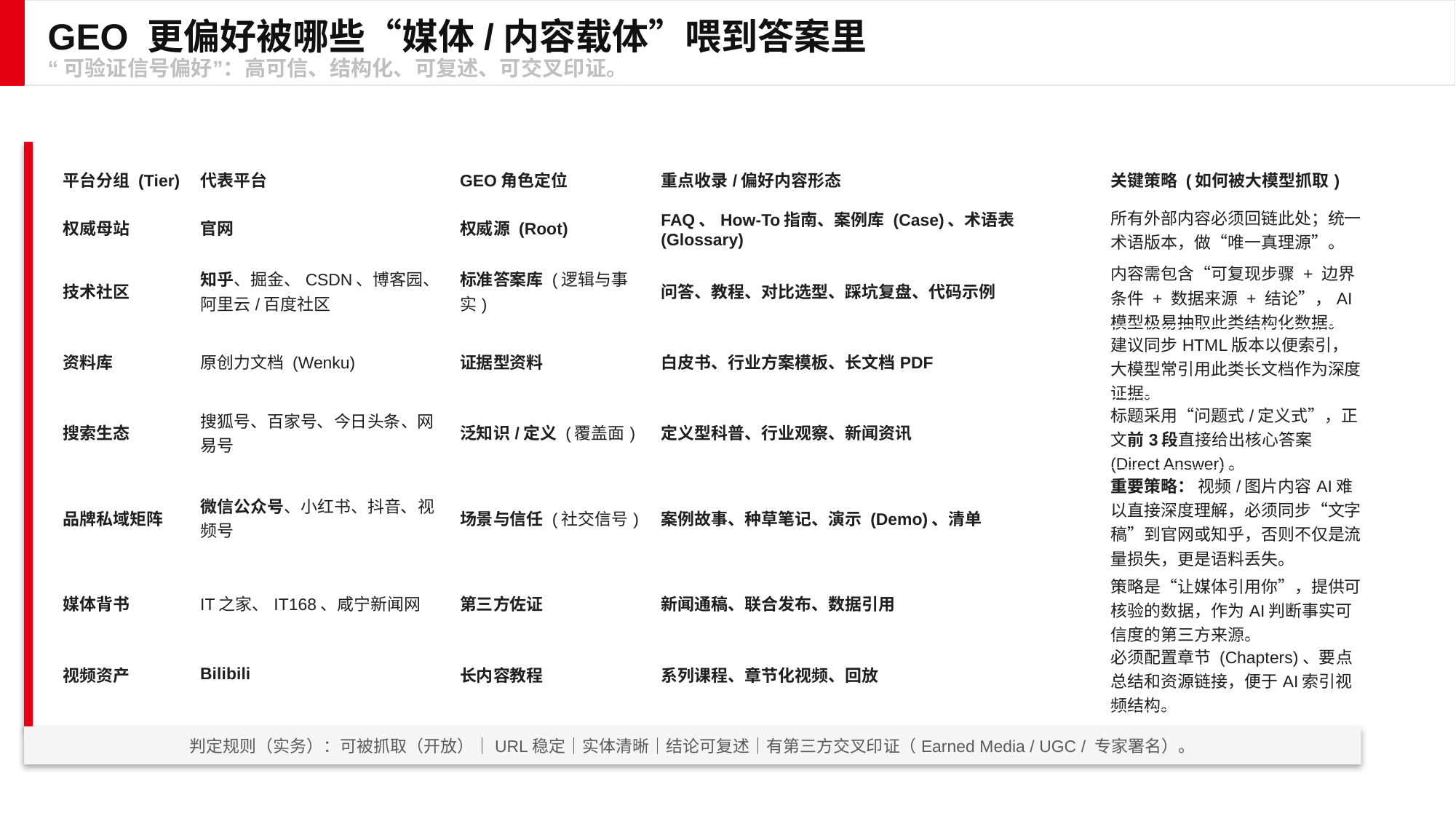

GEO 更偏好被哪些“媒体/内容载体”喂到答案里
“可验证信号偏好”：高可信、结构化、可复述、可交叉印证。

| 平台分组 (Tier) | 代表平台 | GEO角色定位 | 重点收录/偏好内容形态 | 关键策略 (如何被大模型抓取) |
| --- | --- | --- | --- | --- |
| 权威母站 | 官网 | 权威源 (Root) | FAQ、How-To指南、案例库 (Case)、术语表 (Glossary) | 所有外部内容必须回链此处；统一术语版本，做“唯一真理源”。 |
| 技术社区 | 知乎、掘金、CSDN、博客园、阿里云/百度社区 | 标准答案库 (逻辑与事实) | 问答、教程、对比选型、踩坑复盘、代码示例 | 内容需包含“可复现步骤 + 边界条件 + 数据来源 + 结论”，AI模型极易抽取此类结构化数据。 |
| 资料库 | 原创力文档 (Wenku) | 证据型资料 | 白皮书、行业方案模板、长文档PDF | 建议同步HTML版本以便索引，大模型常引用此类长文档作为深度证据。 |
| 搜索生态 | 搜狐号、百家号、今日头条、网易号 | 泛知识/定义 (覆盖面) | 定义型科普、行业观察、新闻资讯 | 标题采用“问题式/定义式”，正文前3段直接给出核心答案 (Direct Answer)。 |
| 品牌私域矩阵 | 微信公众号、小红书、抖音、视频号 | 场景与信任 (社交信号) | 案例故事、种草笔记、演示 (Demo)、清单 | 重要策略： 视频/图片内容AI难以直接深度理解，必须同步“文字稿”到官网或知乎，否则不仅是流量损失，更是语料丢失。 |
| 媒体背书 | IT之家、IT168、咸宁新闻网 | 第三方佐证 | 新闻通稿、联合发布、数据引用 | 策略是“让媒体引用你”，提供可核验的数据，作为AI判断事实可信度的第三方来源。 |
| 视频资产 | Bilibili | 长内容教程 | 系列课程、章节化视频、回放 | 必须配置章节 (Chapters)、要点总结和资源链接，便于AI索引视频结构。 |

判定规则（实务）：可被抓取（开放）｜URL稳定｜实体清晰｜结论可复述｜有第三方交叉印证（Earned Media / UGC / 专家署名）。